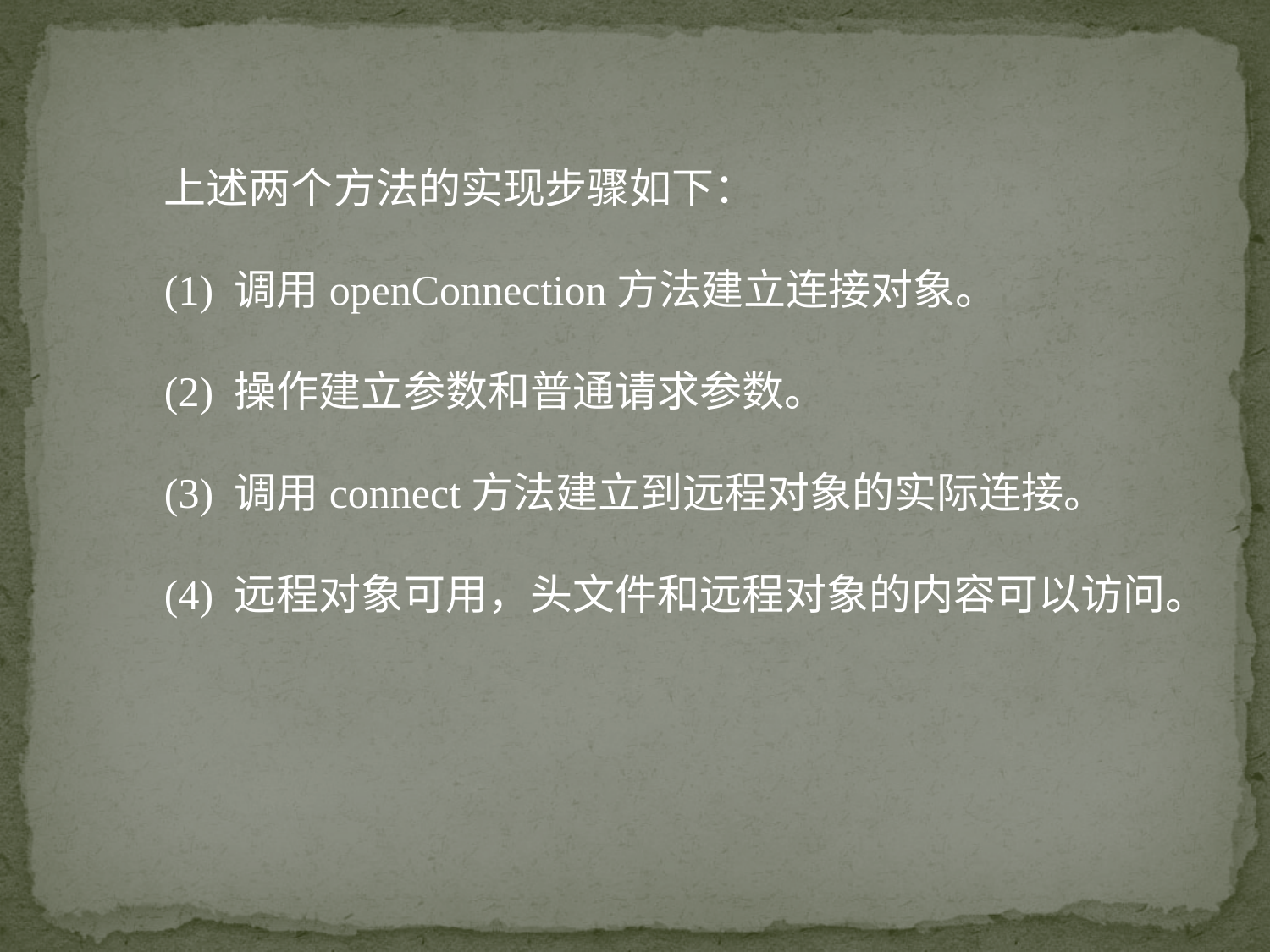

上述两个方法的实现步骤如下：
(1) 调用openConnection方法建立连接对象。
(2) 操作建立参数和普通请求参数。
(3) 调用connect方法建立到远程对象的实际连接。
(4) 远程对象可用，头文件和远程对象的内容可以访问。